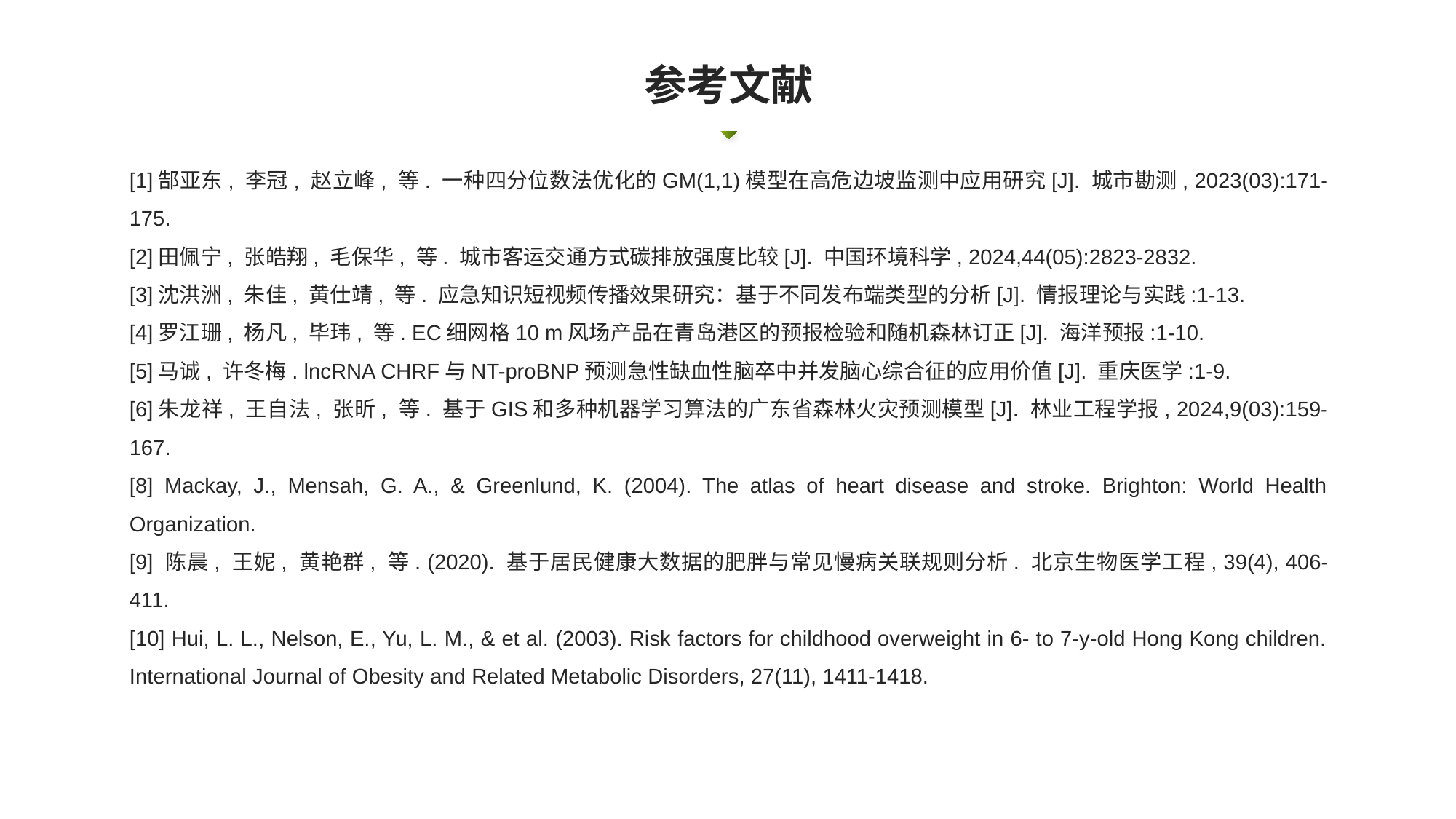

参考文献

[1]郜亚东, 李冠, 赵立峰, 等. 一种四分位数法优化的GM(1,1)模型在高危边坡监测中应用研究[J]. 城市勘测, 2023(03):171-175.
[2]田佩宁, 张皓翔, 毛保华, 等. 城市客运交通方式碳排放强度比较[J]. 中国环境科学, 2024,44(05):2823-2832.
[3]沈洪洲, 朱佳, 黄仕靖, 等. 应急知识短视频传播效果研究：基于不同发布端类型的分析[J]. 情报理论与实践:1-13.
[4]罗江珊, 杨凡, 毕玮, 等. EC细网格10 m风场产品在青岛港区的预报检验和随机森林订正[J]. 海洋预报:1-10.
[5]马诚, 许冬梅. lncRNA CHRF与NT-proBNP预测急性缺血性脑卒中并发脑心综合征的应用价值[J]. 重庆医学:1-9.
[6]朱龙祥, 王自法, 张昕, 等. 基于GIS和多种机器学习算法的广东省森林火灾预测模型[J]. 林业工程学报, 2024,9(03):159-167.
[8] Mackay, J., Mensah, G. A., & Greenlund, K. (2004). The atlas of heart disease and stroke. Brighton: World Health Organization.
[9] 陈晨, 王妮, 黄艳群, 等. (2020). 基于居民健康大数据的肥胖与常见慢病关联规则分析. 北京生物医学工程, 39(4), 406-411.
[10] Hui, L. L., Nelson, E., Yu, L. M., & et al. (2003). Risk factors for childhood overweight in 6- to 7-y-old Hong Kong children. International Journal of Obesity and Related Metabolic Disorders, 27(11), 1411-1418.